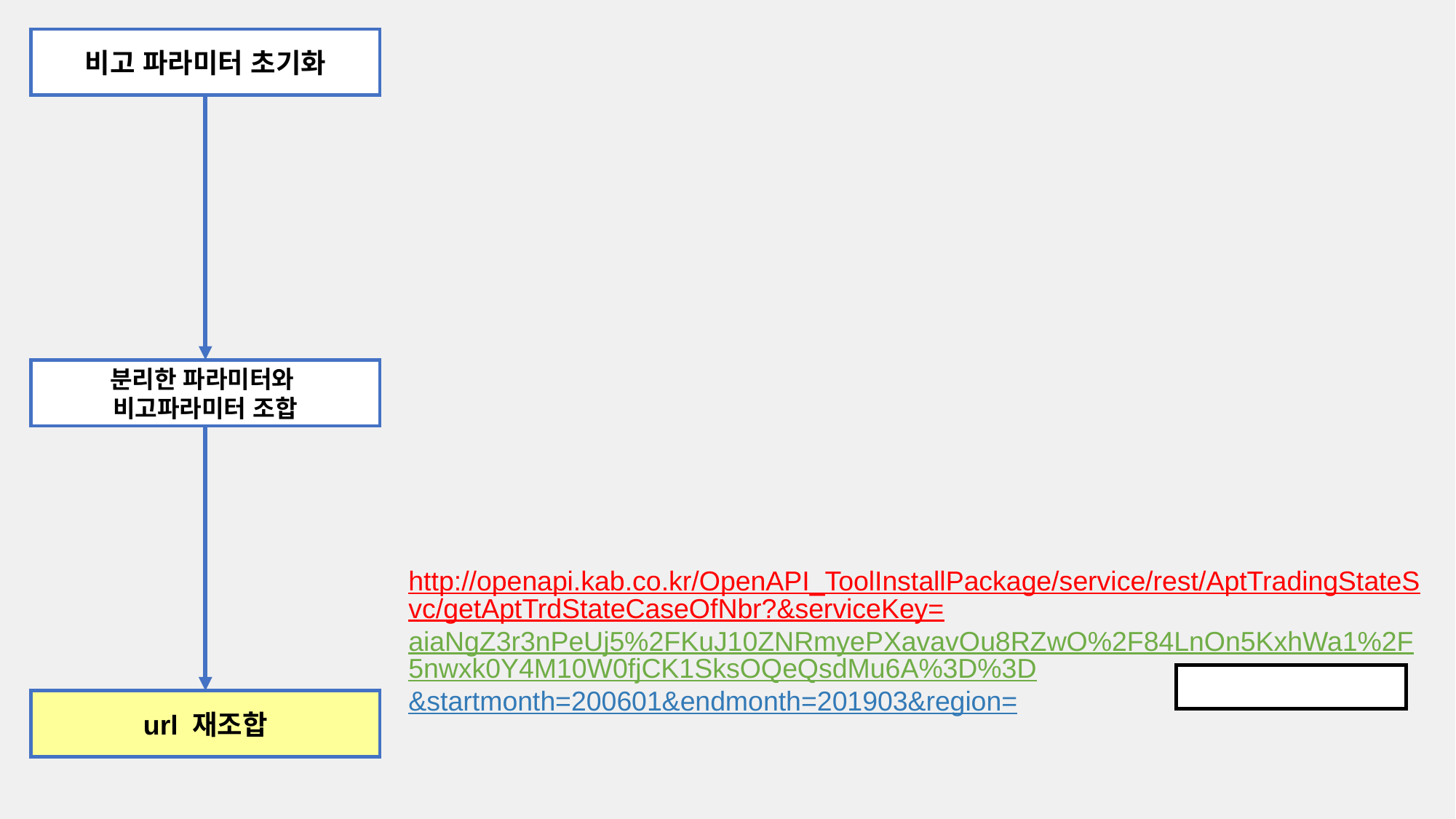

비고 파라미터 초기화
분리한 파라미터와
비고파라미터 조합
http://openapi.kab.co.kr/OpenAPI_ToolInstallPackage/service/rest/AptTradingStateSvc/getAptTrdStateCaseOfNbr?&serviceKey=aiaNgZ3r3nPeUj5%2FKuJ10ZNRmyePXavavOu8RZwO%2F84LnOn5KxhWa1%2F5nwxk0Y4M10W0fjCK1SksOQeQsdMu6A%3D%3D&startmonth=200601&endmonth=201903&region=

url 재조합